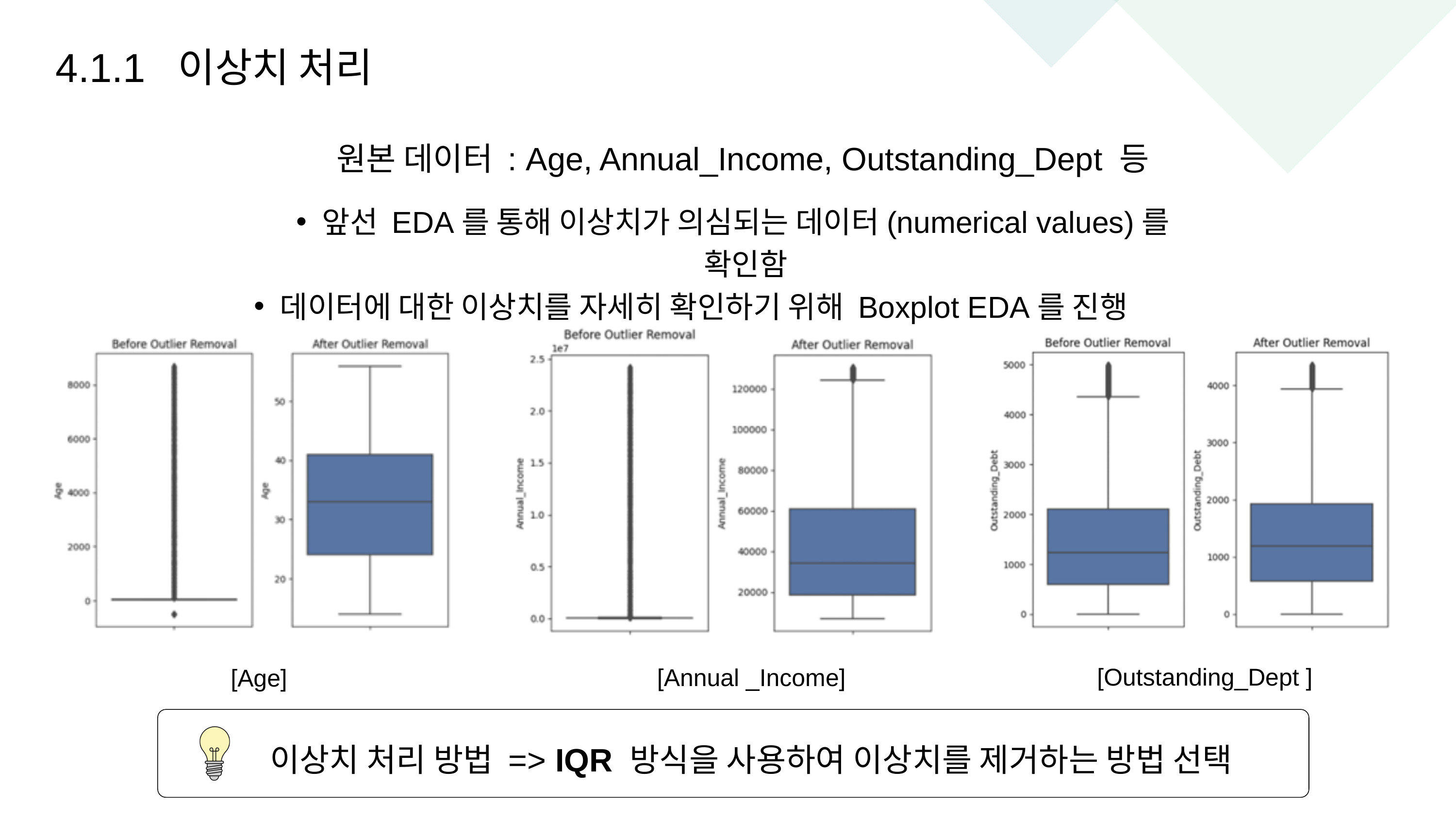

4.1.1  이상치 처리
원본 데이터 : Age, Annual_Income, Outstanding_Dept 등
앞선 EDA를 통해 이상치가 의심되는 데이터(numerical values)를 확인함
데이터에 대한 이상치를 자세히 확인하기 위해 Boxplot EDA를 진행

[Outstanding_Dept ]
[Annual _Income]
[Age]

이상치 처리 방법 => IQ﻿R 방식을 사용하여 이상치를 제거하는 방법 선택